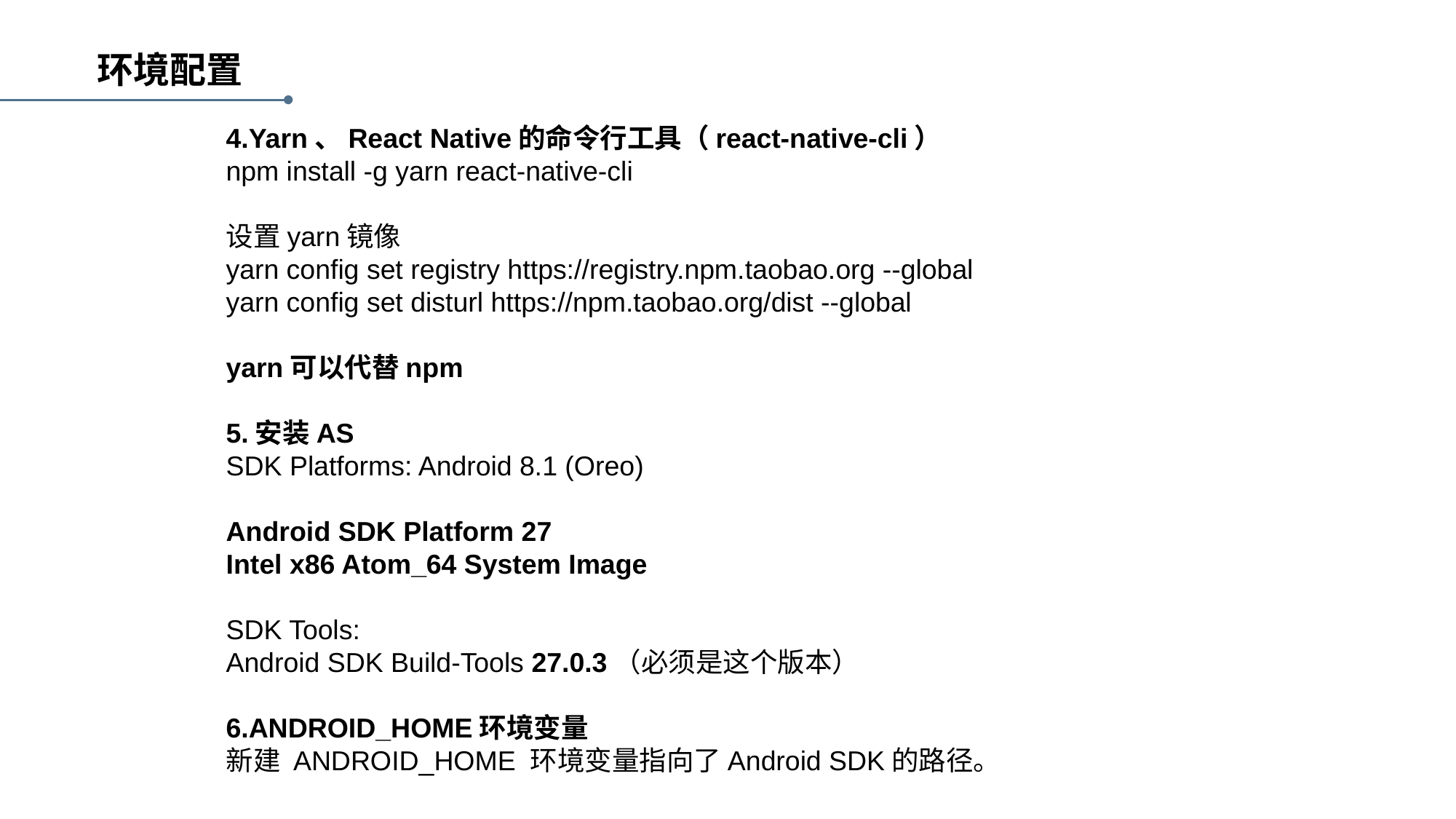

环境配置
4.Yarn、React Native的命令行工具（react-native-cli）
npm install -g yarn react-native-cli

设置yarn镜像
yarn config set registry https://registry.npm.taobao.org --global
yarn config set disturl https://npm.taobao.org/dist --global

yarn可以代替npm

5.安装AS
SDK Platforms: Android 8.1 (Oreo)

Android SDK Platform 27
Intel x86 Atom_64 System Image

SDK Tools:
Android SDK Build-Tools 27.0.3（必须是这个版本）

6.ANDROID_HOME环境变量
新建 ANDROID_HOME 环境变量指向了Android SDK的路径。